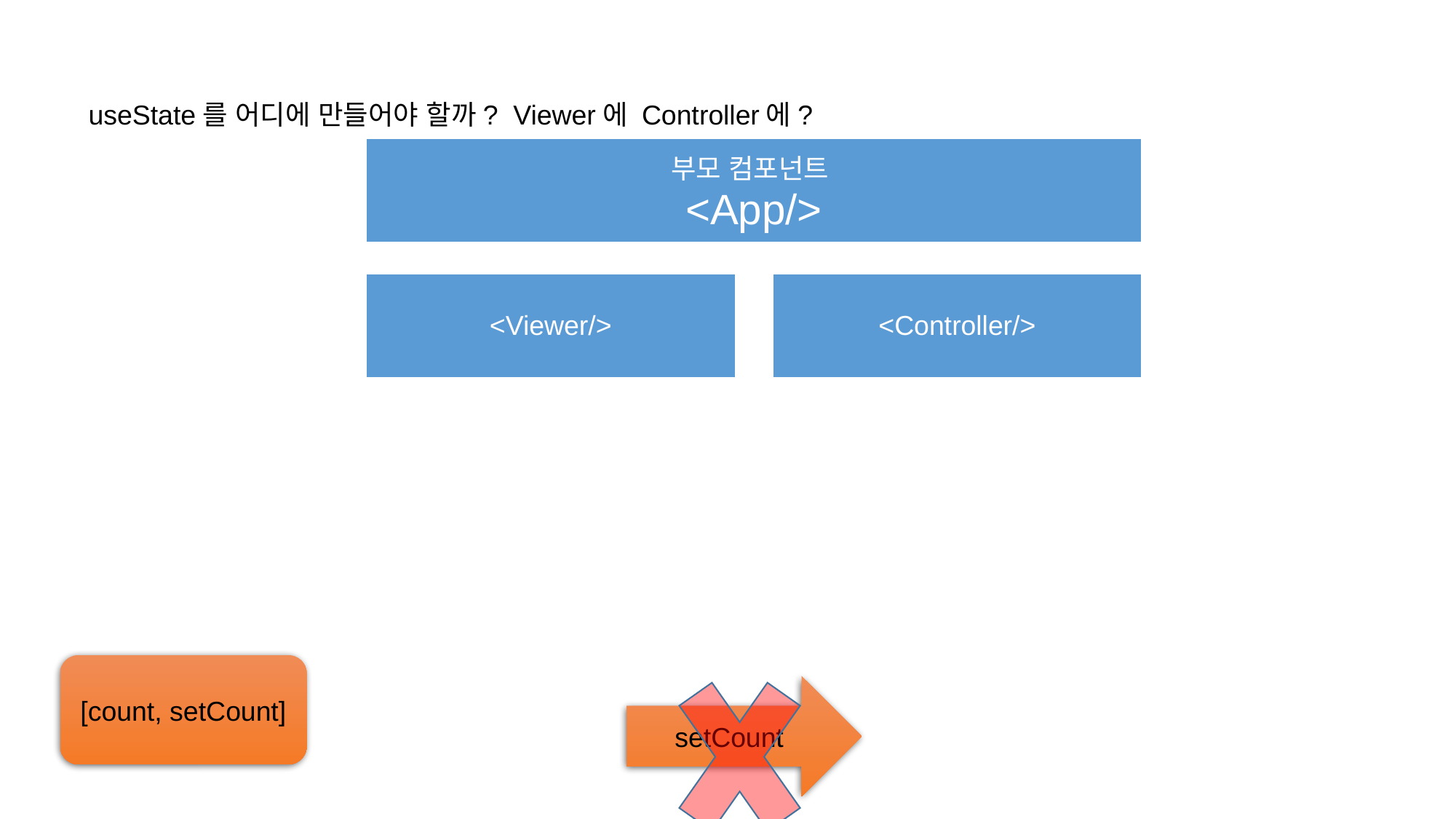

useState를 어디에 만들어야 할까?  Viewer에 Controller에?
부모 컴포넌트
<App/>
<Viewer/>
<Controller/>

[count, setCount]
setCount